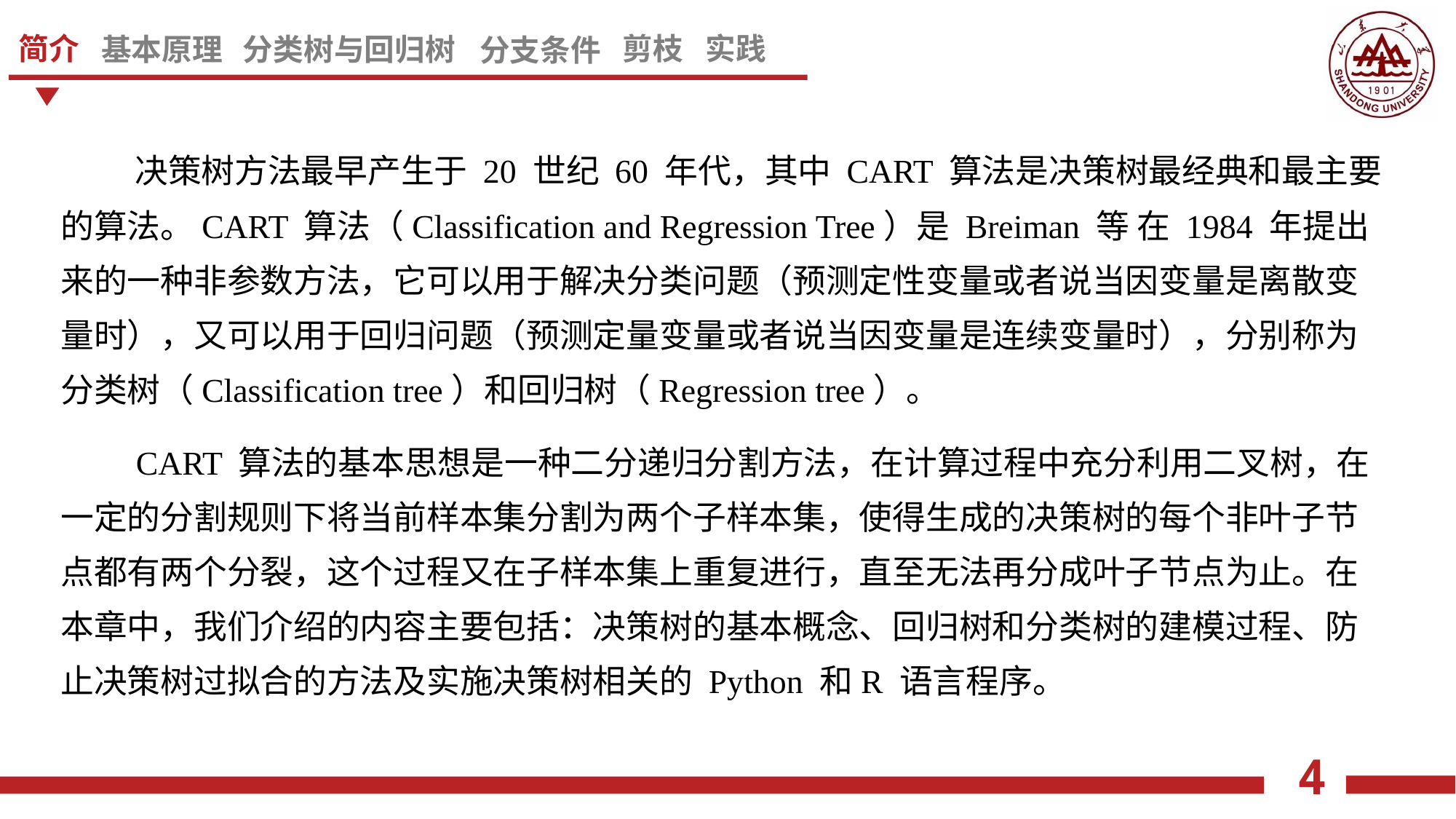

决策树方法最早产生于 20 世纪 60 年代，其中 CART 算法是决策树最经典和最主要的算法。CART 算法（Classification and Regression Tree）是 Breiman 等 在 1984 年提出来的一种非参数方法，它可以用于解决分类问题（预测定性变量或者说当因变量是离散变量时），又可以用于回归问题（预测定量变量或者说当因变量是连续变量时），分别称为分类树（Classification tree）和回归树（Regression tree）。
         CART 算法的基本思想是一种二分递归分割方法，在计算过程中充分利用二叉树，在一定的分割规则下将当前样本集分割为两个子样本集，使得生成的决策树的每个非叶子节点都有两个分裂，这个过程又在子样本集上重复进行，直至无法再分成叶子节点为止。在本章中，我们介绍的内容主要包括：决策树的基本概念、回归树和分类树的建模过程、防止决策树过拟合的方法及实施决策树相关的 Python 和R 语言程序。